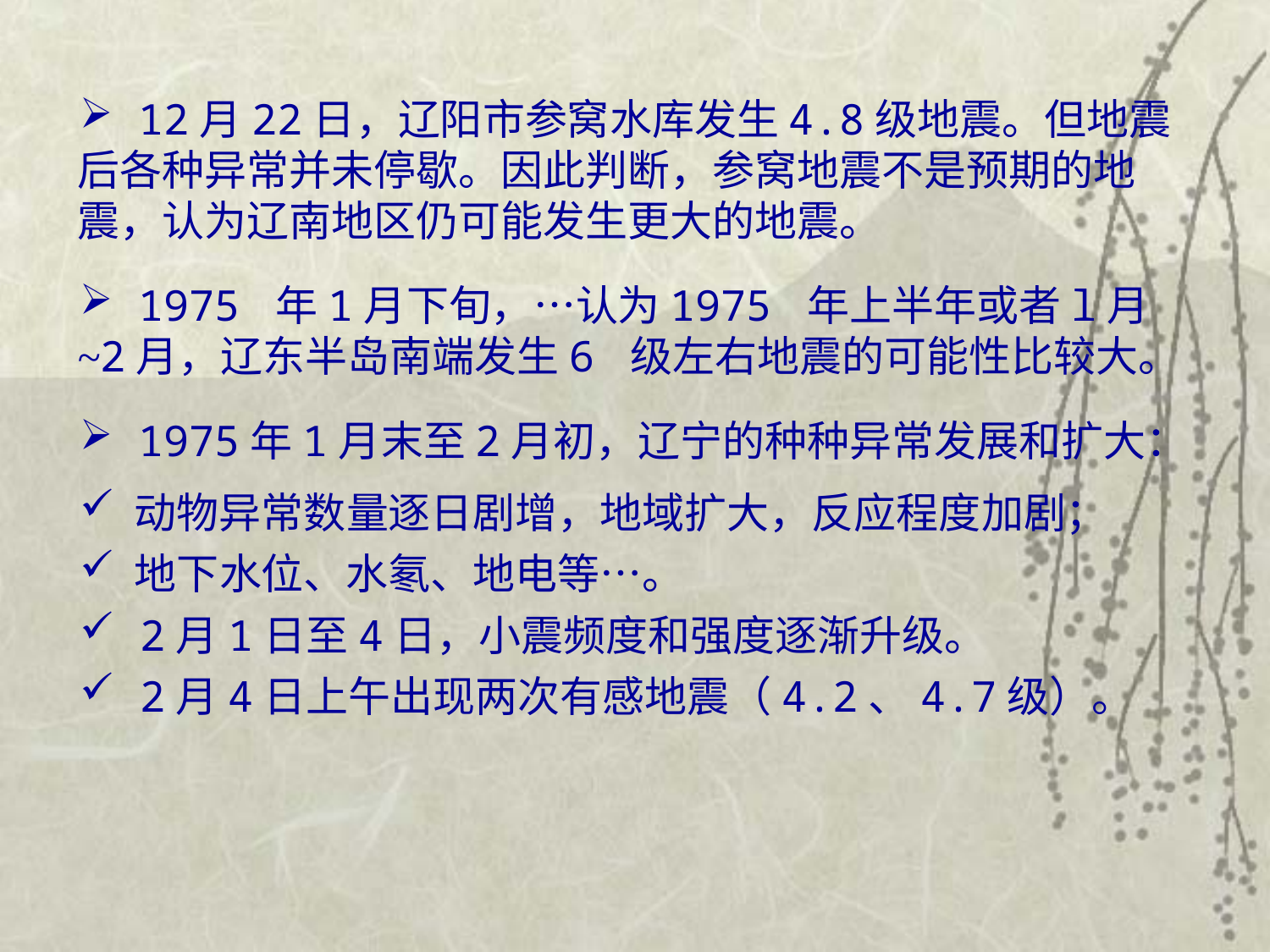

12月22日，辽阳市参窝水库发生4.8级地震。但地震后各种异常并未停歇。因此判断，参窝地震不是预期的地震，认为辽南地区仍可能发生更大的地震。
 1975 年1月下旬，…认为1975 年上半年或者l月~2月，辽东半岛南端发生6 级左右地震的可能性比较大。
 1975年1月末至2月初，辽宁的种种异常发展和扩大：
 动物异常数量逐日剧增，地域扩大，反应程度加剧；
 地下水位、水氡、地电等…。
 2月1日至4日，小震频度和强度逐渐升级。
 2月4日上午出现两次有感地震（4.2、4.7级）。